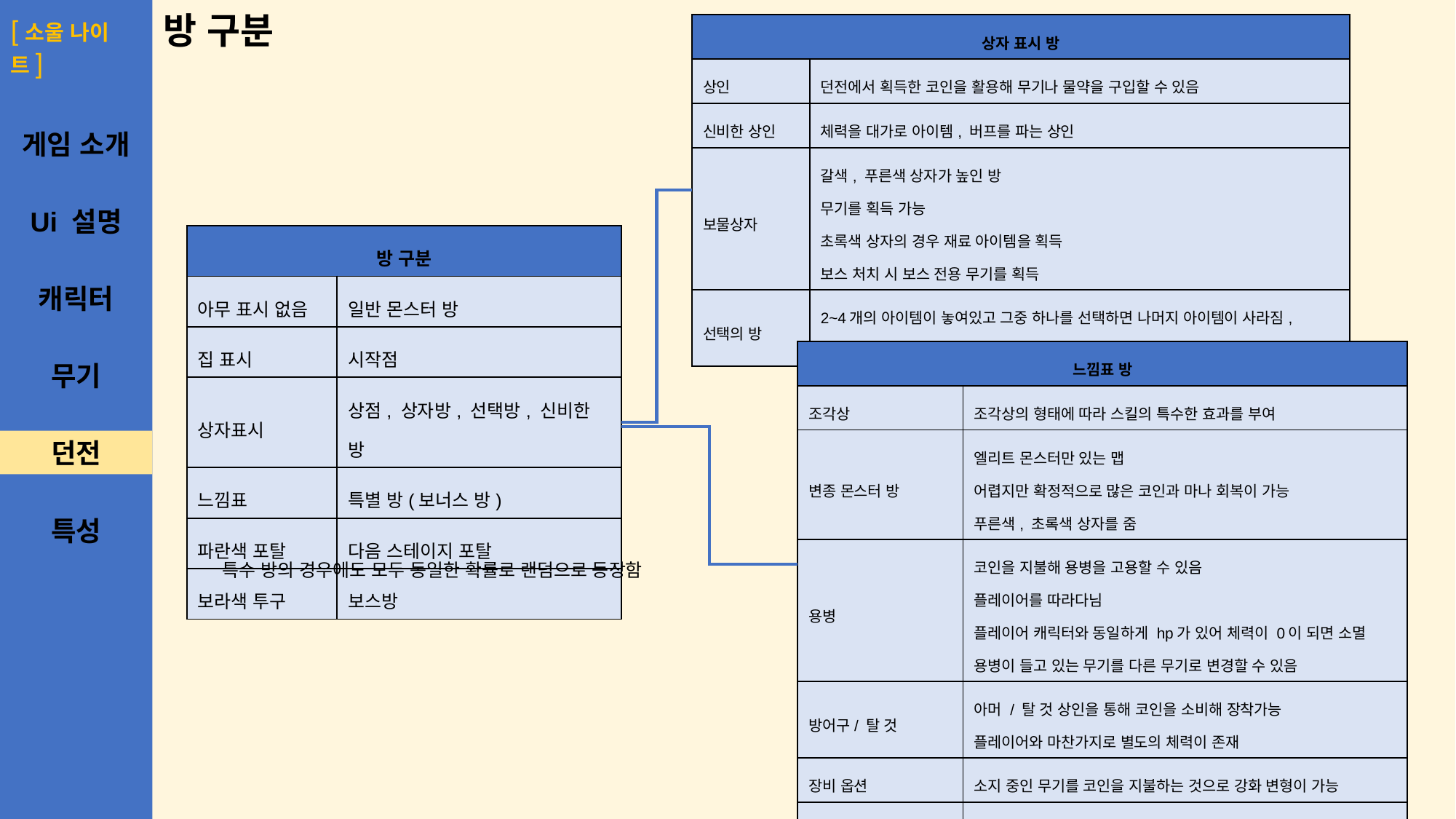

# 방 구분
| 상자 표시 방 |  |
| --- | --- |
| 상인 | 던전에서 획득한 코인을 활용해 무기나 물약을 구입할 수 있음 |
| 신비한 상인 | 체력을 대가로 아이템, 버프를 파는 상인 |
| 보물상자 | 갈색, 푸른색 상자가 높인 방 무기를 획득 가능 초록색 상자의 경우 재료 아이템을 획득 보스 처치 시 보스 전용 무기를 획득 |
| 선택의 방 | 2~4개의 아이템이 놓여있고 그중 하나를 선택하면 나머지 아이템이 사라짐, 나머지 아이템이 있던 자리에 함정이 나와 공격함 |
게임 소개
Ui 설명
| 방 구분 |  |
| --- | --- |
| 아무 표시 없음 | 일반 몬스터 방 |
| 집 표시 | 시작점 |
| 상자표시 | 상점, 상자방, 선택방, 신비한 방 |
| 느낌표 | 특별 방(보너스 방) |
| 파란색 포탈 | 다음 스테이지 포탈 |
| 보라색 투구 | 보스방 |
캐릭터
| 느낌표 방 |  |
| --- | --- |
| 조각상 | 조각상의 형태에 따라 스킬의 특수한 효과를 부여 |
| 변종 몬스터 방 | 엘리트 몬스터만 있는 맵 어렵지만 확정적으로 많은 코인과 마나 회복이 가능 푸른색, 초록색 상자를 줌 |
| 용병 | 코인을 지불해 용병을 고용할 수 있음 플레이어를 따라다님 플레이어 캐릭터와 동일하게 hp가 있어 체력이 0이 되면 소멸 용병이 들고 있는 무기를 다른 무기로 변경할 수 있음 |
| 방어구/ 탈 것 | 아머 / 탈 것 상인을 통해 코인을 소비해 장착가능 플레이어와 마찬가지로 별도의 체력이 존재 |
| 장비 옵션 | 소지 중인 무기를 코인을 지불하는 것으로 강화 변형이 가능 |
| 기타 등등 | 체력회복, 마나회복, 특성 획득 등 유저 도움 방이 있음 |
무기
던전
특성
특수 방의 경우에도 모두 동일한 확률로 랜덤으로 등장함